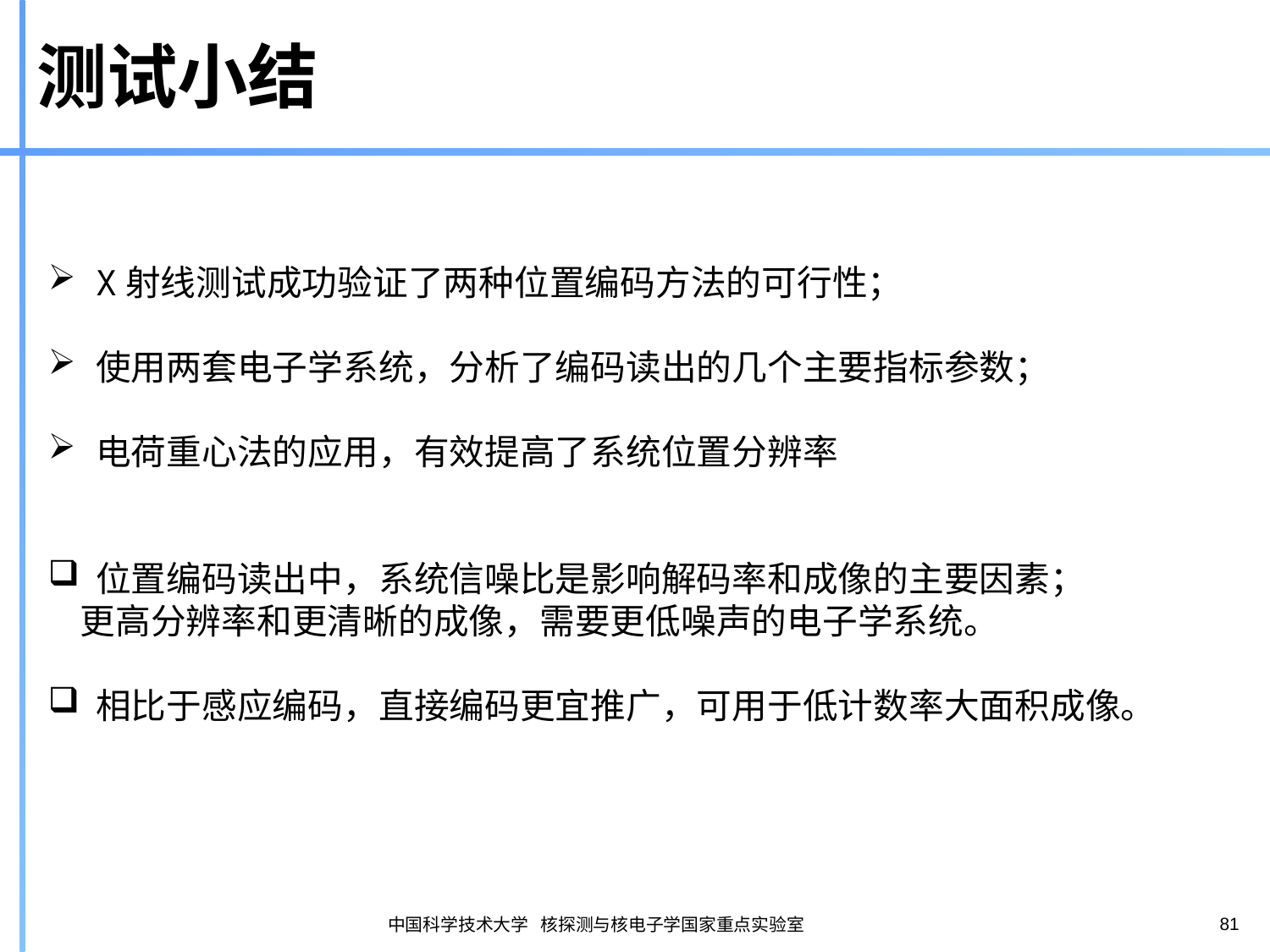

# 测试小结

X射线测试成功验证了两种位置编码方法的可行性；

使用两套电子学系统，分析了编码读出的几个主要指标参数；

电荷重心法的应用，有效提高了系统位置分辨率

位置编码读出中，系统信噪比是影响解码率和成像的主要因素；
   更高分辨率和更清晰的成像，需要更低噪声的电子学系统。

相比于感应编码，直接编码更宜推广，可用于低计数率大面积成像。

81
中国科学技术大学   核探测与核电子学国家重点实验室